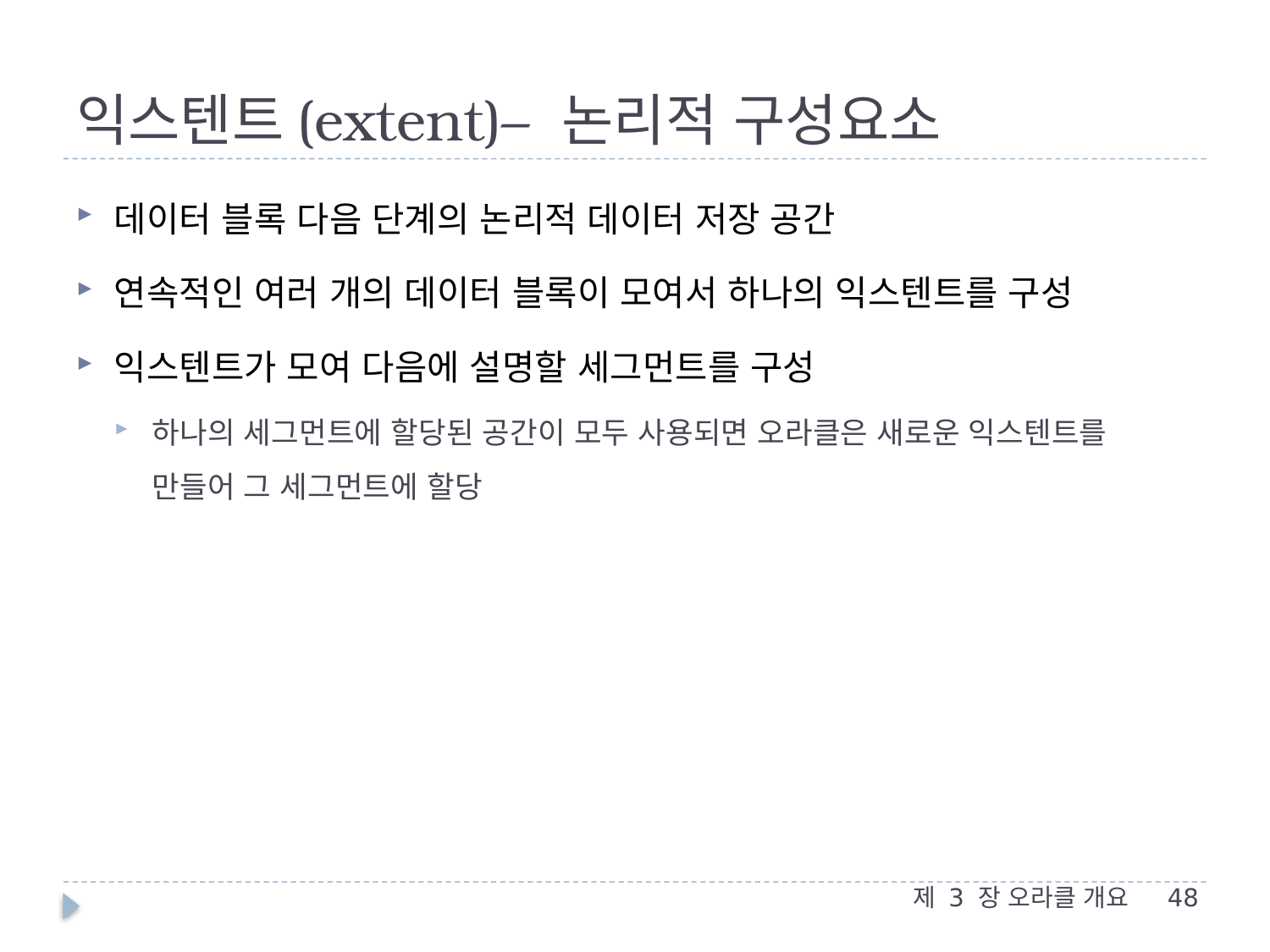

# 익스텐트(extent)– 논리적 구성요소
데이터 블록 다음 단계의 논리적 데이터 저장 공간
연속적인 여러 개의 데이터 블록이 모여서 하나의 익스텐트를 구성
익스텐트가 모여 다음에 설명할 세그먼트를 구성
하나의 세그먼트에 할당된 공간이 모두 사용되면 오라클은 새로운 익스텐트를 만들어 그 세그먼트에 할당

제 3 장 오라클 개요
48